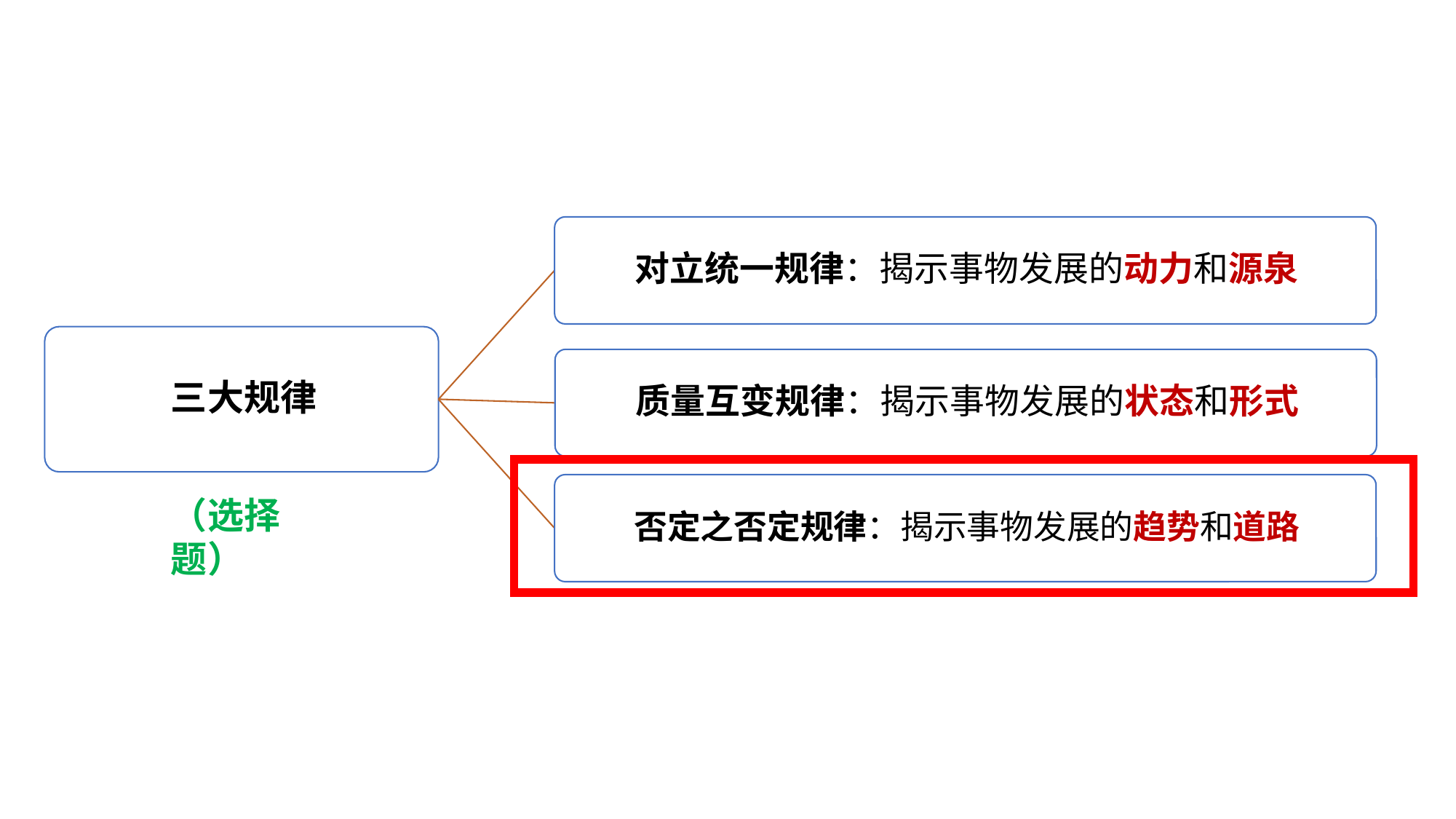

三大规律

对立统一规律：揭示事物发展的动力和源泉

质量互变规律：揭示事物发展的状态和形式

否定之否定规律：揭示事物发展的趋势和道路

（选择题）